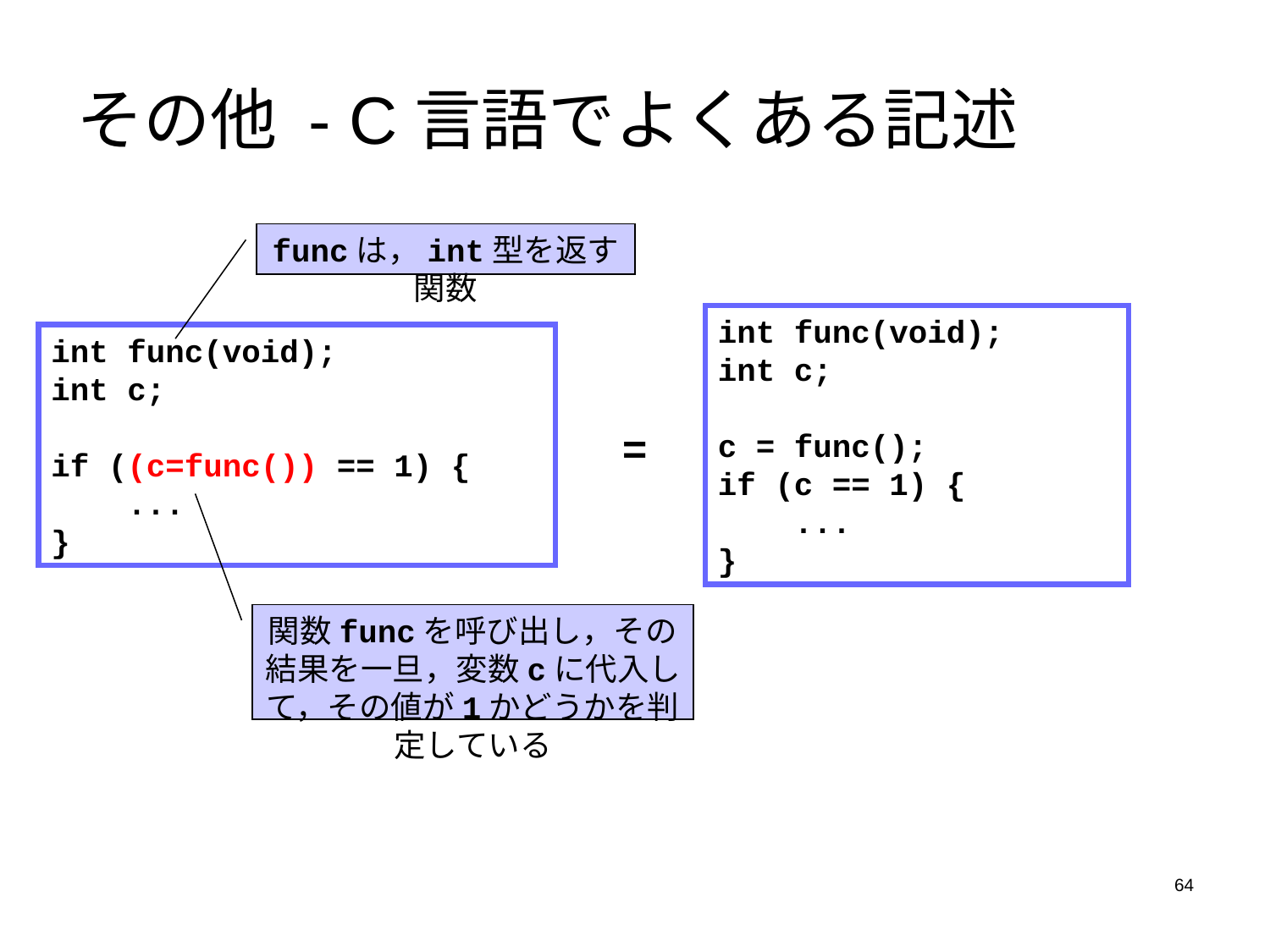

# その他 - C言語でよくある記述
funcは，int型を返す関数
int func(void);
int c;

c = func();
if (c == 1) {
    ...
}
int func(void);
int c;

if ((c=func()) == 1) {
    ...
}
=
関数funcを呼び出し，その結果を一旦，変数cに代入して，その値が1かどうかを判定している
64